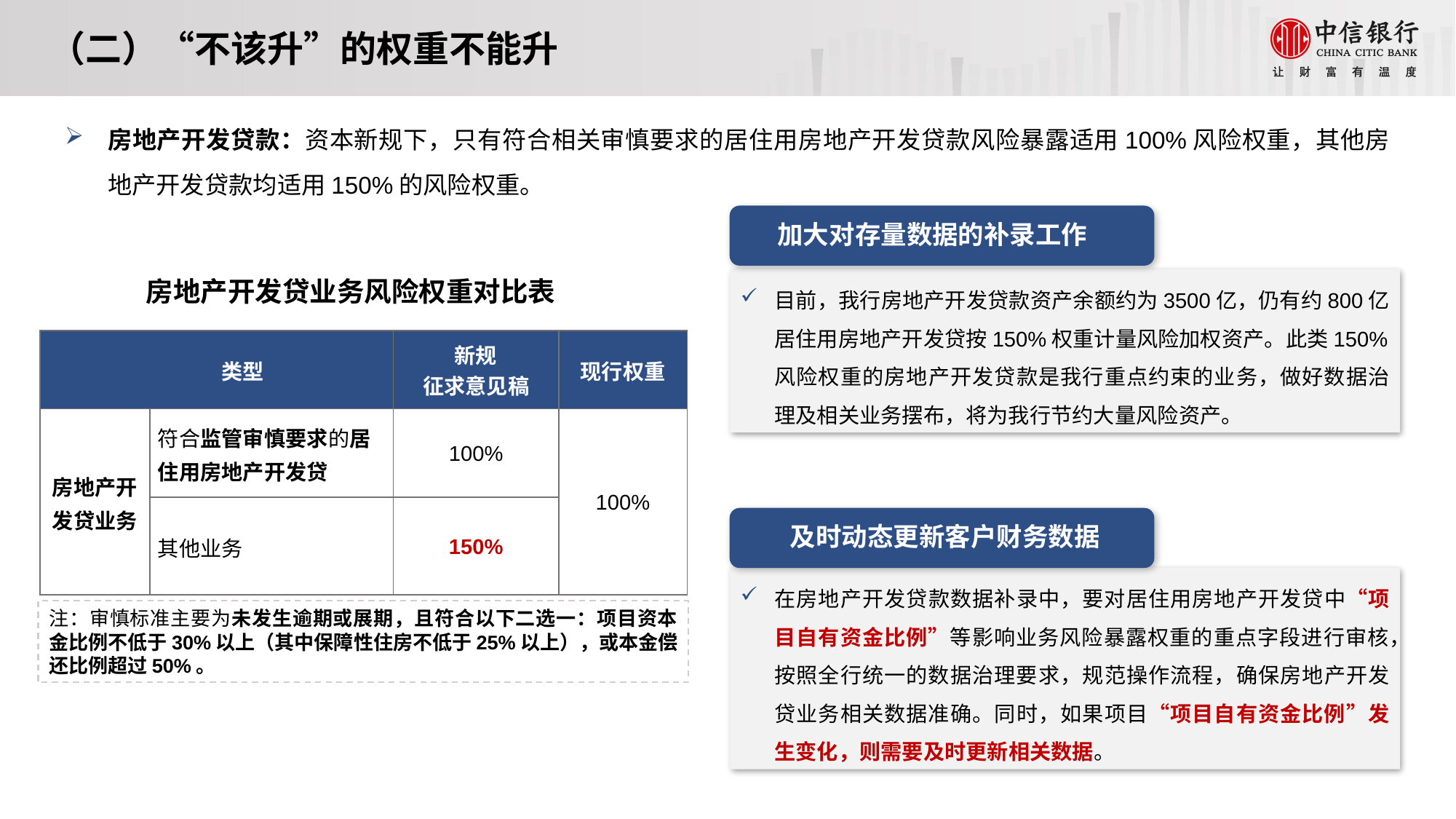

（二）“不该升”的权重不能升
房地产开发贷款：资本新规下，只有符合相关审慎要求的居住用房地产开发贷款风险暴露适用100%风险权重，其他房地产开发贷款均适用150%的风险权重。

加大对存量数据的补录工作
目前，我行房地产开发贷款资产余额约为3500亿，仍有约800亿居住用房地产开发贷按150%权重计量风险加权资产。此类150%风险权重的房地产开发贷款是我行重点约束的业务，做好数据治理及相关业务摆布，将为我行节约大量风险资产。

及时动态更新客户财务数据
在房地产开发贷款数据补录中，要对居住用房地产开发贷中“项目自有资金比例”等影响业务风险暴露权重的重点字段进行审核，按照全行统一的数据治理要求，规范操作流程，确保房地产开发贷业务相关数据准确。同时，如果项目“项目自有资金比例”发生变化，则需要及时更新相关数据。
房地产开发贷业务风险权重对比表
| 类型 |  | 新规 征求意见稿 | 现行权重 |
| --- | --- | --- | --- |
| 房地产开发贷业务 | 符合监管审慎要求的居住用房地产开发贷 | 100% | 100% |
|  | 其他业务 | 150% |  |
注：审慎标准主要为未发生逾期或展期，且符合以下二选一：项目资本金比例不低于30%以上（其中保障性住房不低于25%以上），或本金偿还比例超过50%。
26